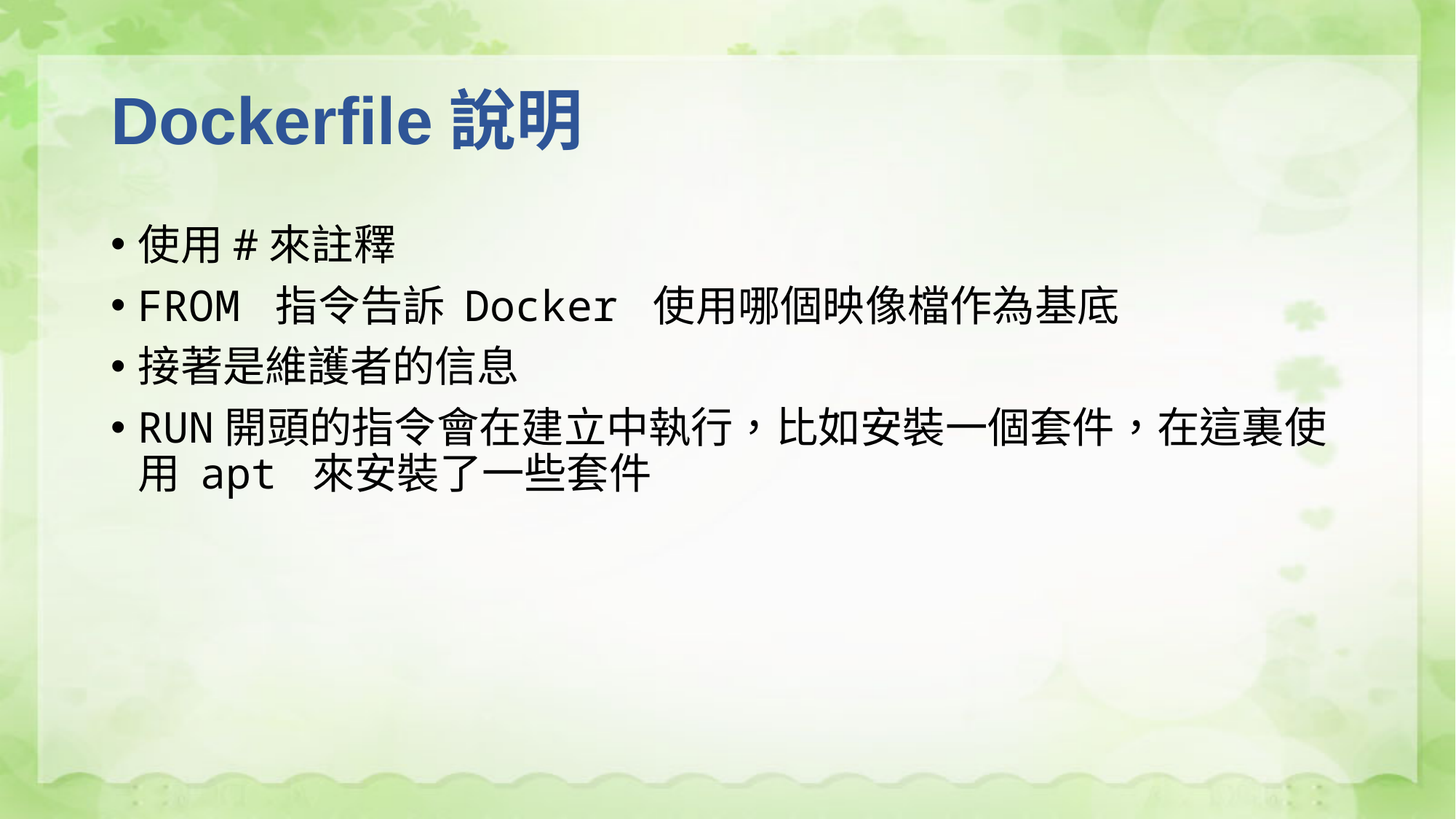

# Dockerfile說明
使用#來註釋
FROM 指令告訴 Docker 使用哪個映像檔作為基底
接著是維護者的信息
RUN開頭的指令會在建立中執行，比如安裝一個套件，在這裏使用 apt 來安裝了一些套件